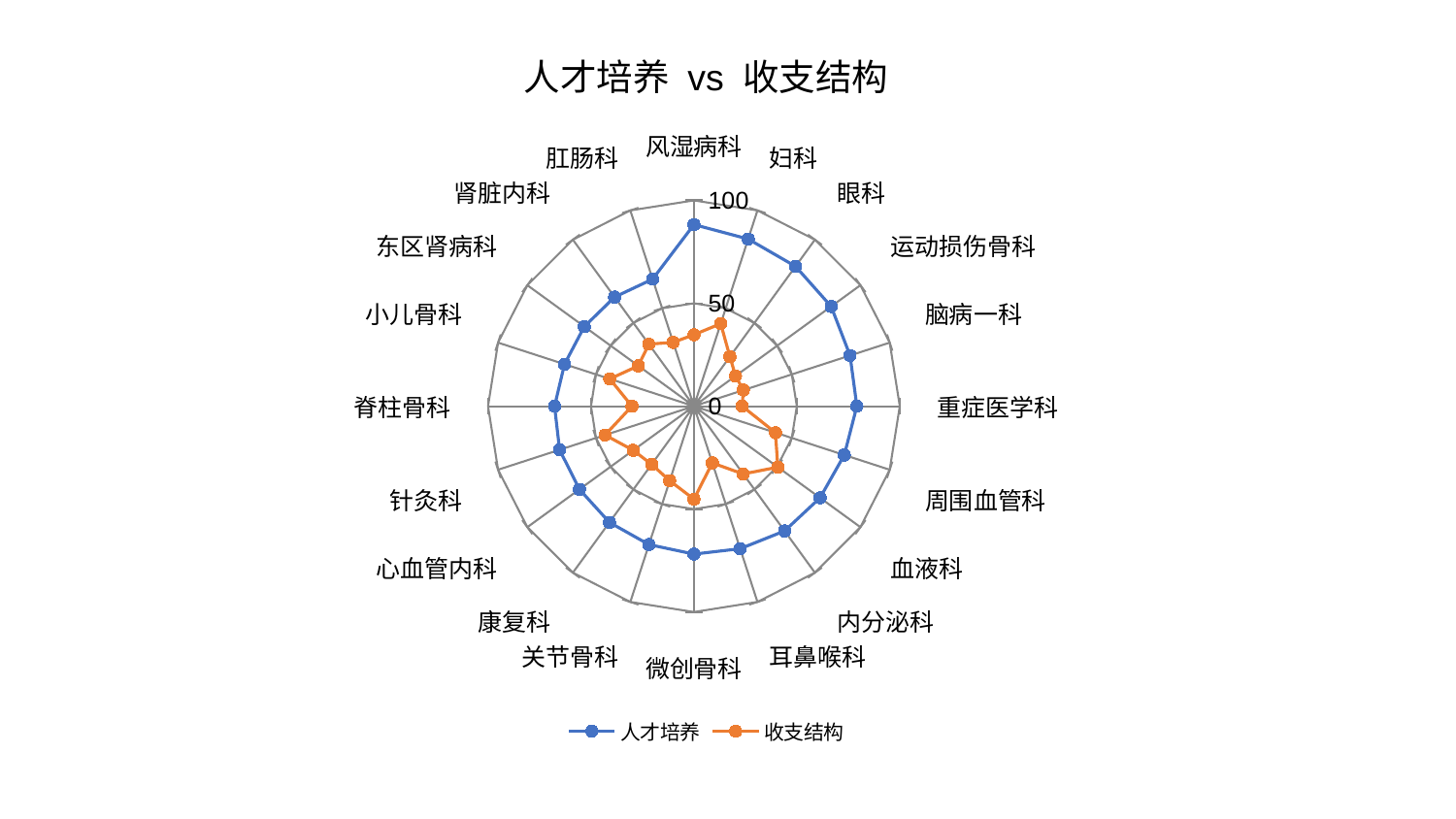

### Chart: 人才培养 vs 收支结构

| Category | 人才培养 | 收支结构 |
|---|---|---|
| 风湿病科 | 88.24030320848034 | 34.7255674478053 |
| 妇科 | 85.39404526894684 | 42.169610747392646 |
| 眼科 | 83.99334051056019 | 29.756831066245095 |
| 运动损伤骨科 | 82.43147653126711 | 25.02245636416861 |
| 脑病一科 | 79.76207259854164 | 25.258908399775354 |
| 重症医学科 | 79.15561773426735 | 23.468770792130975 |
| 周围血管科 | 76.81270096147435 | 41.67776505578629 |
| 血液科 | 75.77053393959201 | 50.40640377698708 |
| 内分泌科 | 74.93850793633788 | 40.72086731787004 |
| 耳鼻喉科 | 72.80966771557564 | 28.98430824642007 |
| 微创骨科 | 71.86595681410869 | 45.20654179706802 |
| 关节骨科 | 70.7080850629943 | 38.08773984650594 |
| 康复科 | 69.79008723401013 | 34.94677695118635 |
| 心血管内科 | 68.7497791108148 | 36.45242888444819 |
| 针灸科 | 68.59777153929595 | 45.38634833366015 |
| 脊柱骨科 | 67.68857220112592 | 30.108803897732525 |
| 小儿骨科 | 66.079943223288 | 42.96409255069103 |
| 东区肾病科 | 65.8225230774425 | 33.384261221580644 |
| 肾脏内科 | 65.52723481055823 | 37.23565007270796 |
| 肛肠科 | 64.92556363148562 | 32.6205767913614 |
92